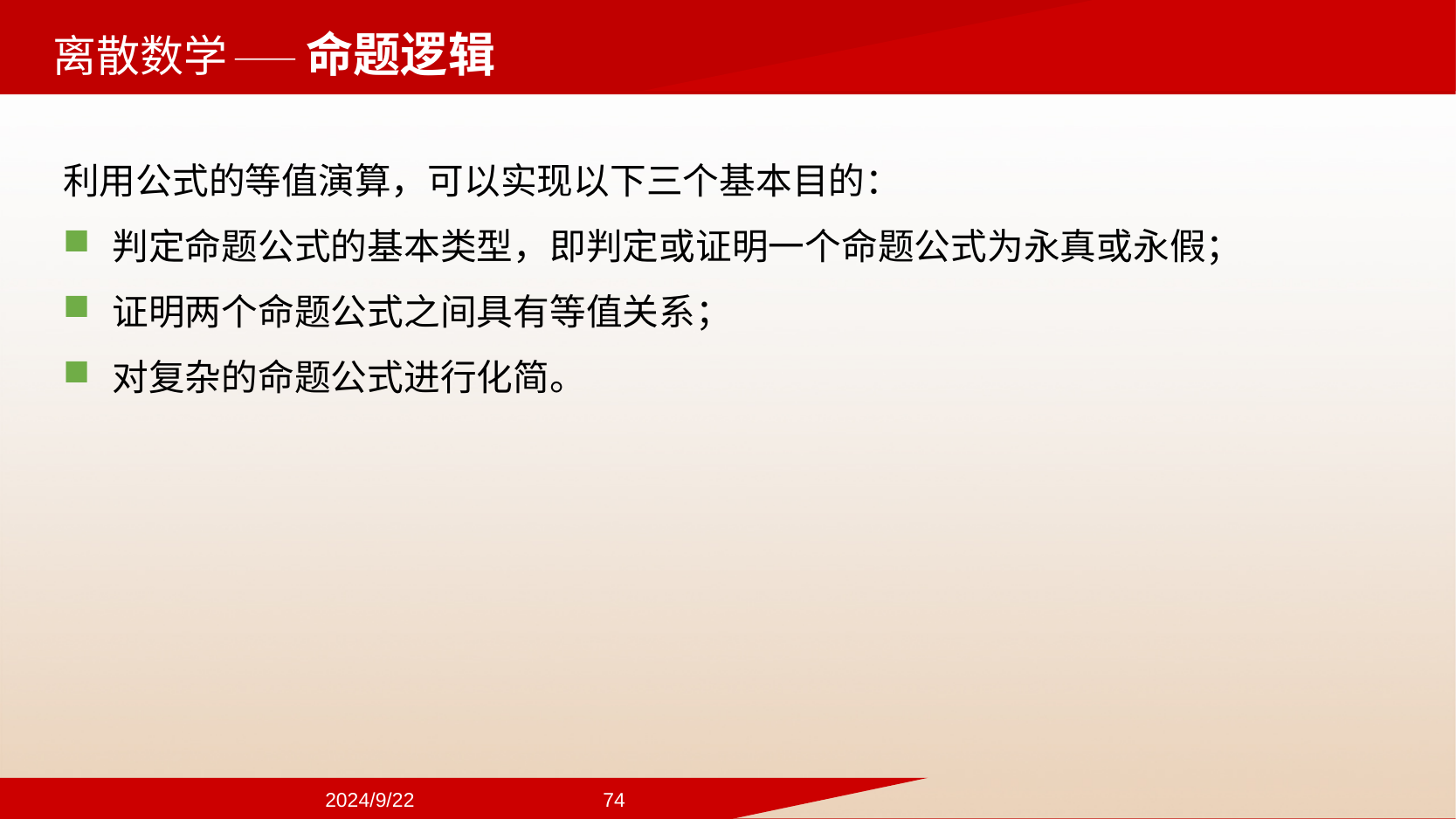

——命题逻辑
利用公式的等值演算，可以实现以下三个基本目的：
判定命题公式的基本类型，即判定或证明一个命题公式为永真或永假；
证明两个命题公式之间具有等值关系；
对复杂的命题公式进行化简。
2024/9/22
74